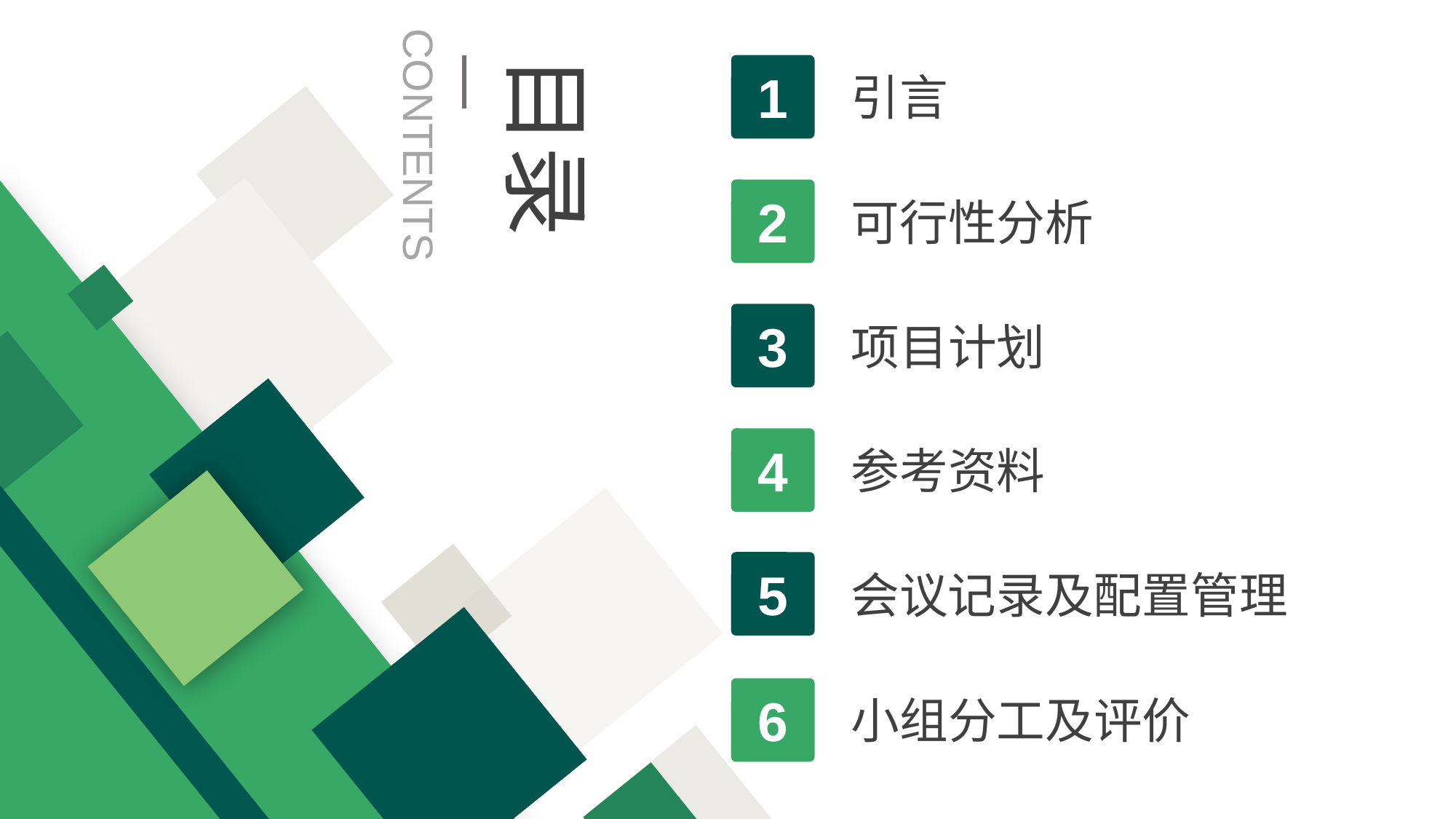

目录
1
引言
CONTENTS
2
可行性分析
3
项目计划
4
参考资料
5
会议记录及配置管理
6
小组分工及评价